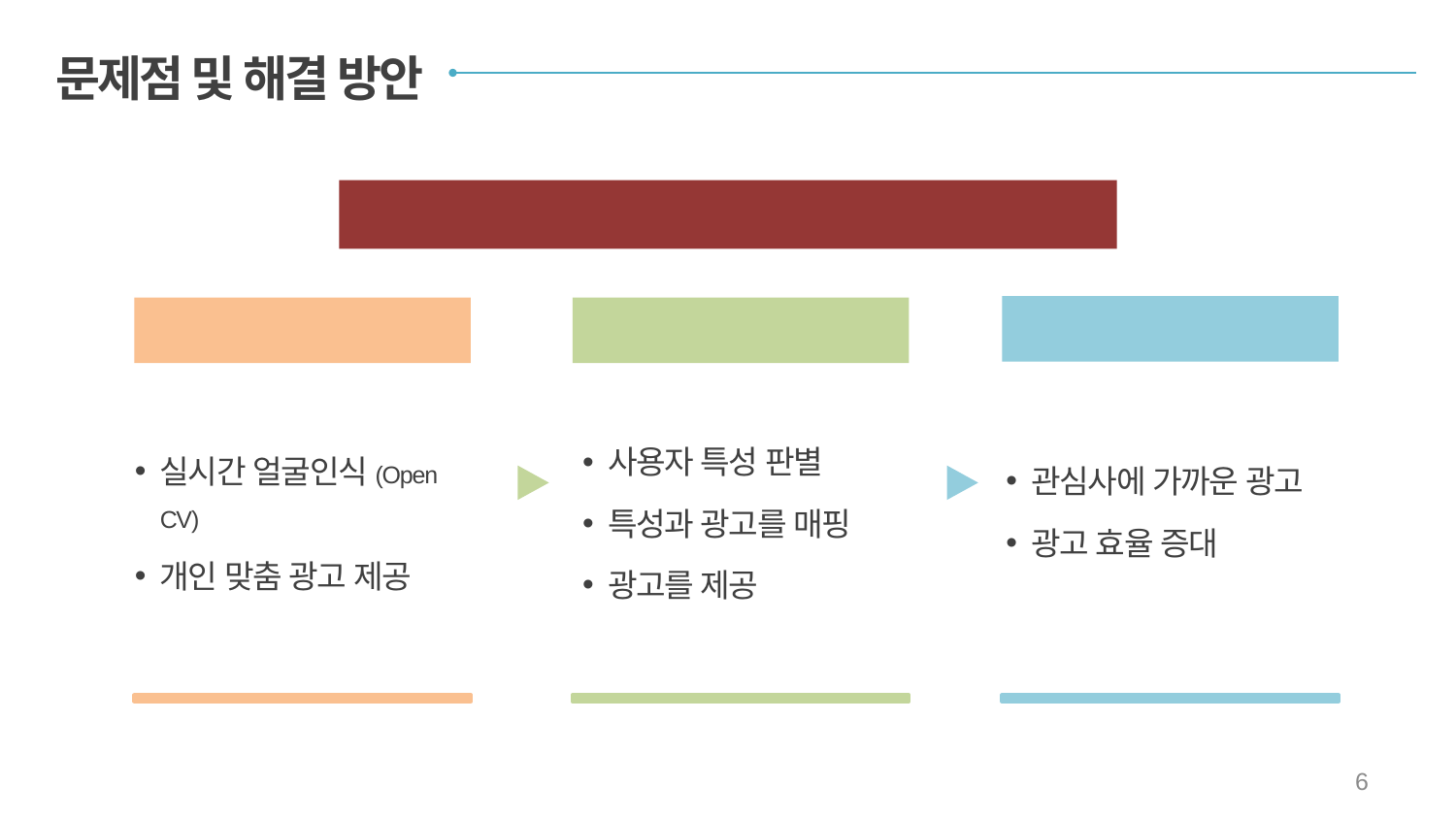

문제점 및 해결 방안
기존 광고판의 일방적 광고 노출 문제
기대 효과
해결 방안
기능

관심사에 가까운 광고
광고 효율 증대
실시간 얼굴인식(Open CV)
개인 맞춤 광고 제공
사용자 특성 판별
특성과 광고를 매핑
광고를 제공

6